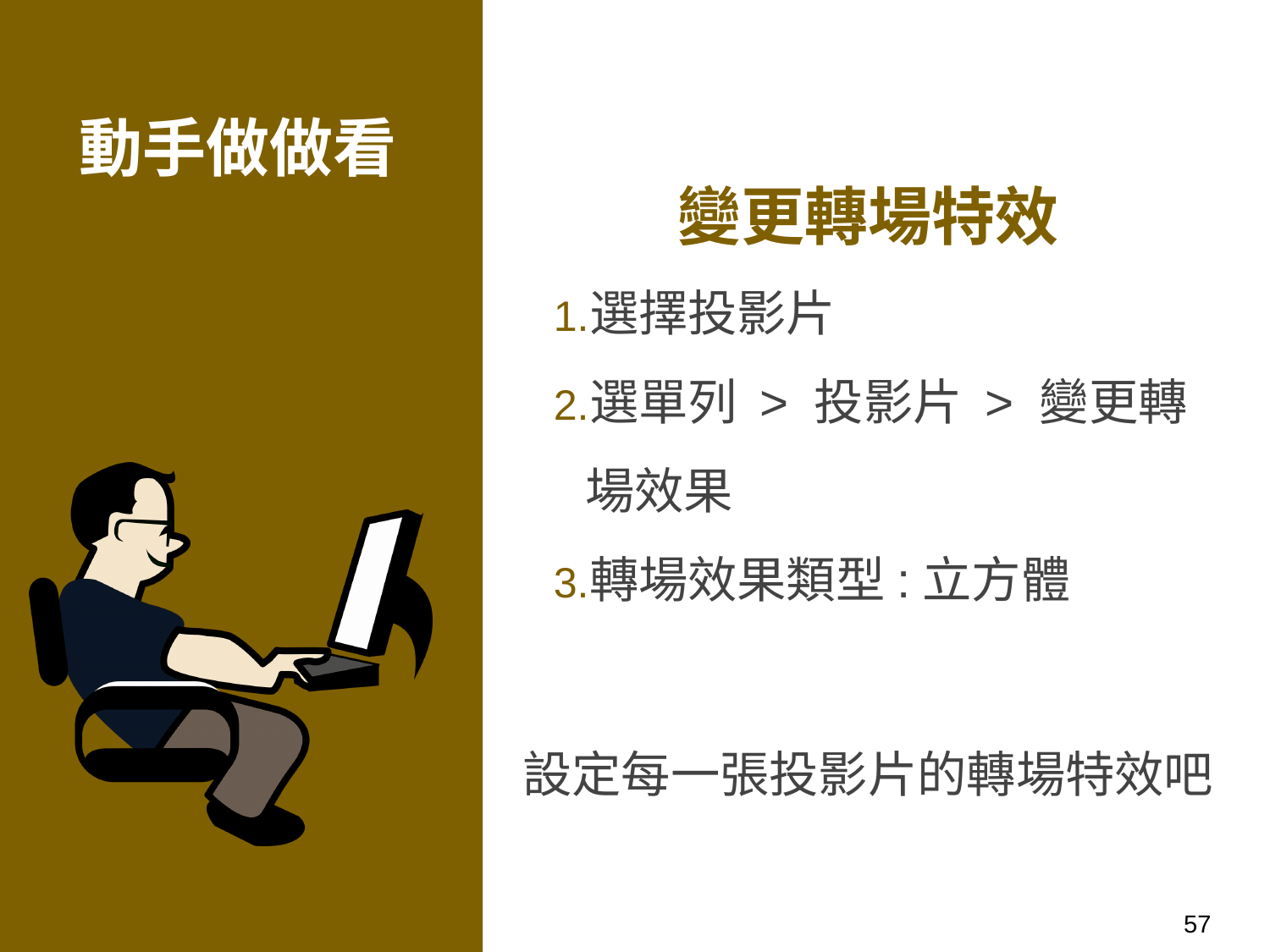

# 動手做做看
變更轉場特效
選擇投影片
選單列 > 投影片 > 變更轉場效果
轉場效果類型:立方體

設定每一張投影片的轉場特效吧
57